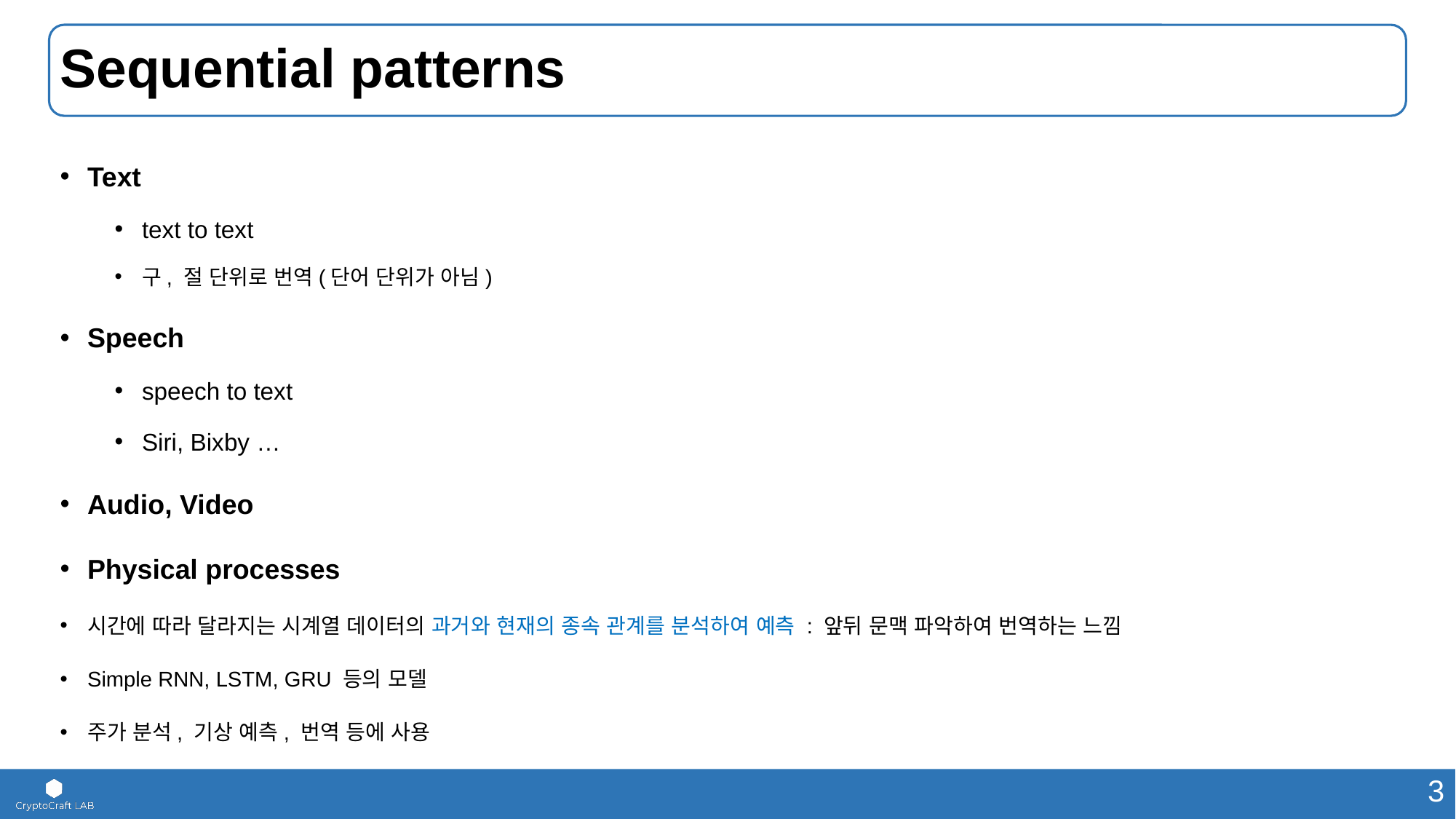

# Sequential patterns
Text
text to text
구, 절 단위로 번역(단어 단위가 아님)
Speech
speech to text
Siri, Bixby …
Audio, Video
Physical processes
시간에 따라 달라지는 시계열 데이터의 과거와 현재의 종속 관계를 분석하여 예측 : 앞뒤 문맥 파악하여 번역하는 느낌
Simple RNN, LSTM, GRU 등의 모델
주가 분석, 기상 예측, 번역 등에 사용